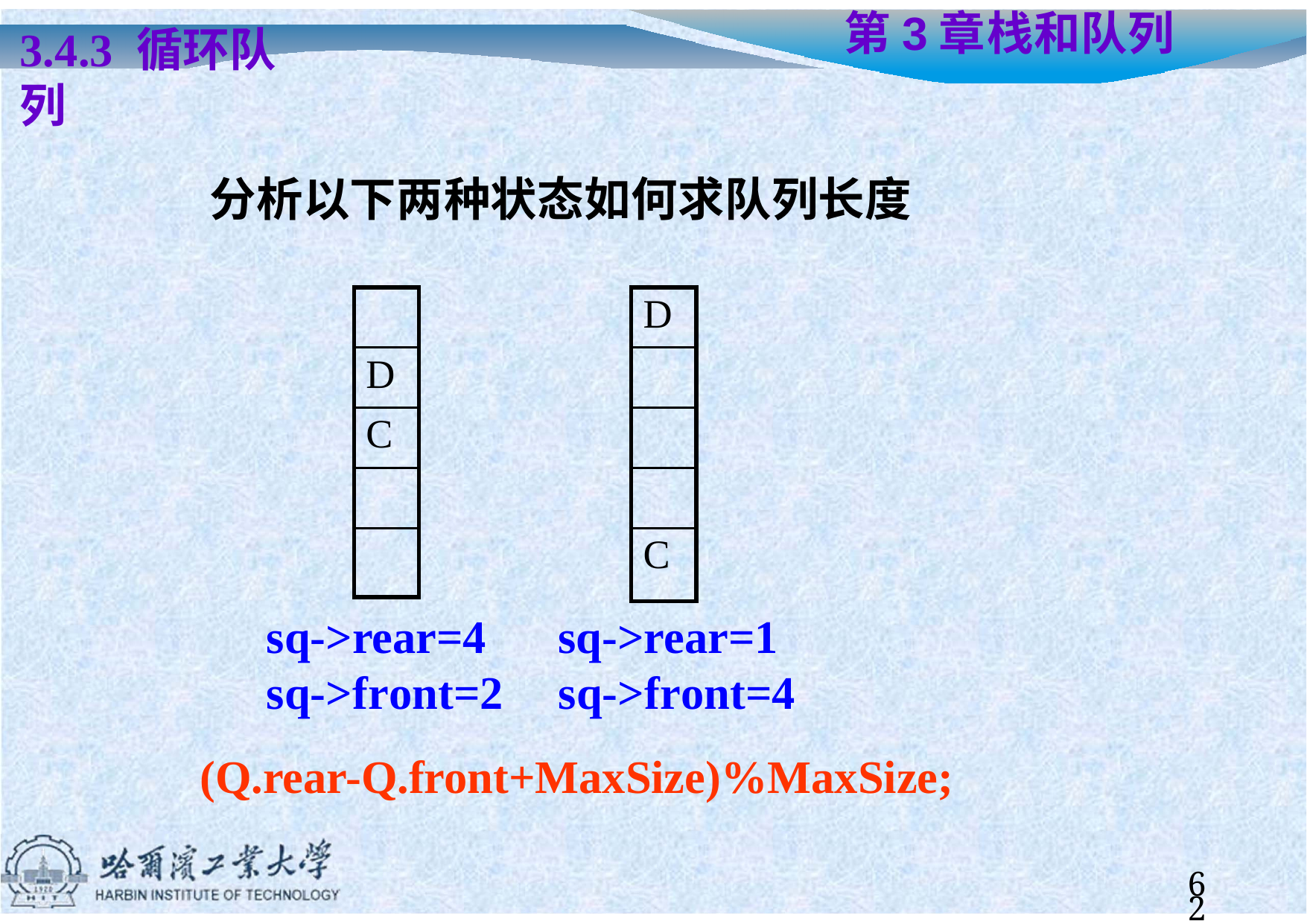

# 第3章	栈和队列

3.4.3 循环队列
分析以下两种状态如何求队列长度
|  |
| --- |
| D |
| C |
|  |
|  |
| D |
| --- |
|  |
|  |
|  |
| C |
sq->rear=4  sq->front=2
sq->rear=1  sq->front=4
(Q.rear-Q.front+MaxSize)%MaxSize;

62